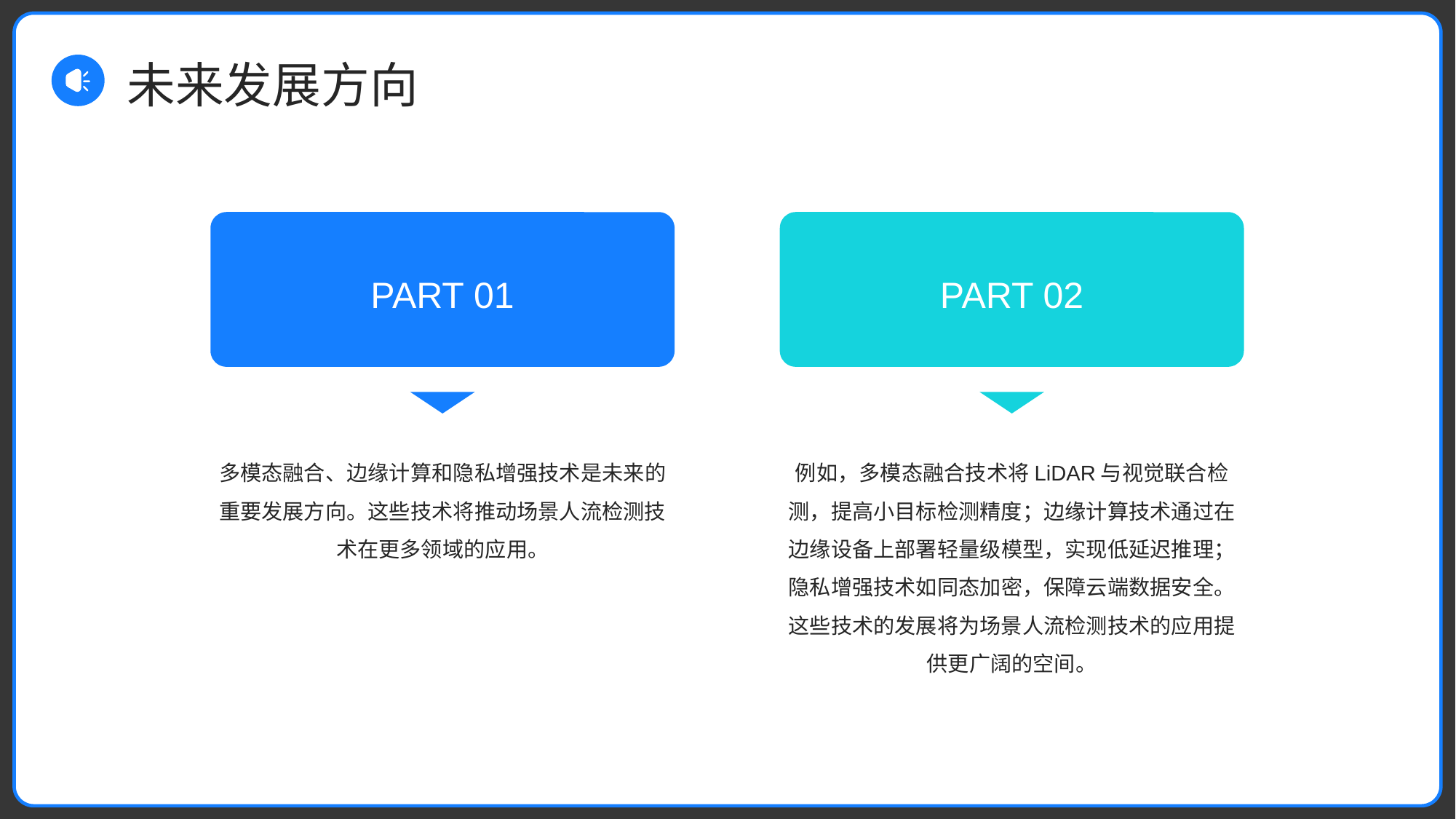

未来发展方向

PART 01
PART 02

多模态融合、边缘计算和隐私增强技术是未来的重要发展方向。这些技术将推动场景人流检测技术在更多领域的应用。
例如，多模态融合技术将LiDAR与视觉联合检测，提高小目标检测精度；边缘计算技术通过在边缘设备上部署轻量级模型，实现低延迟推理；隐私增强技术如同态加密，保障云端数据安全。这些技术的发展将为场景人流检测技术的应用提供更广阔的空间。